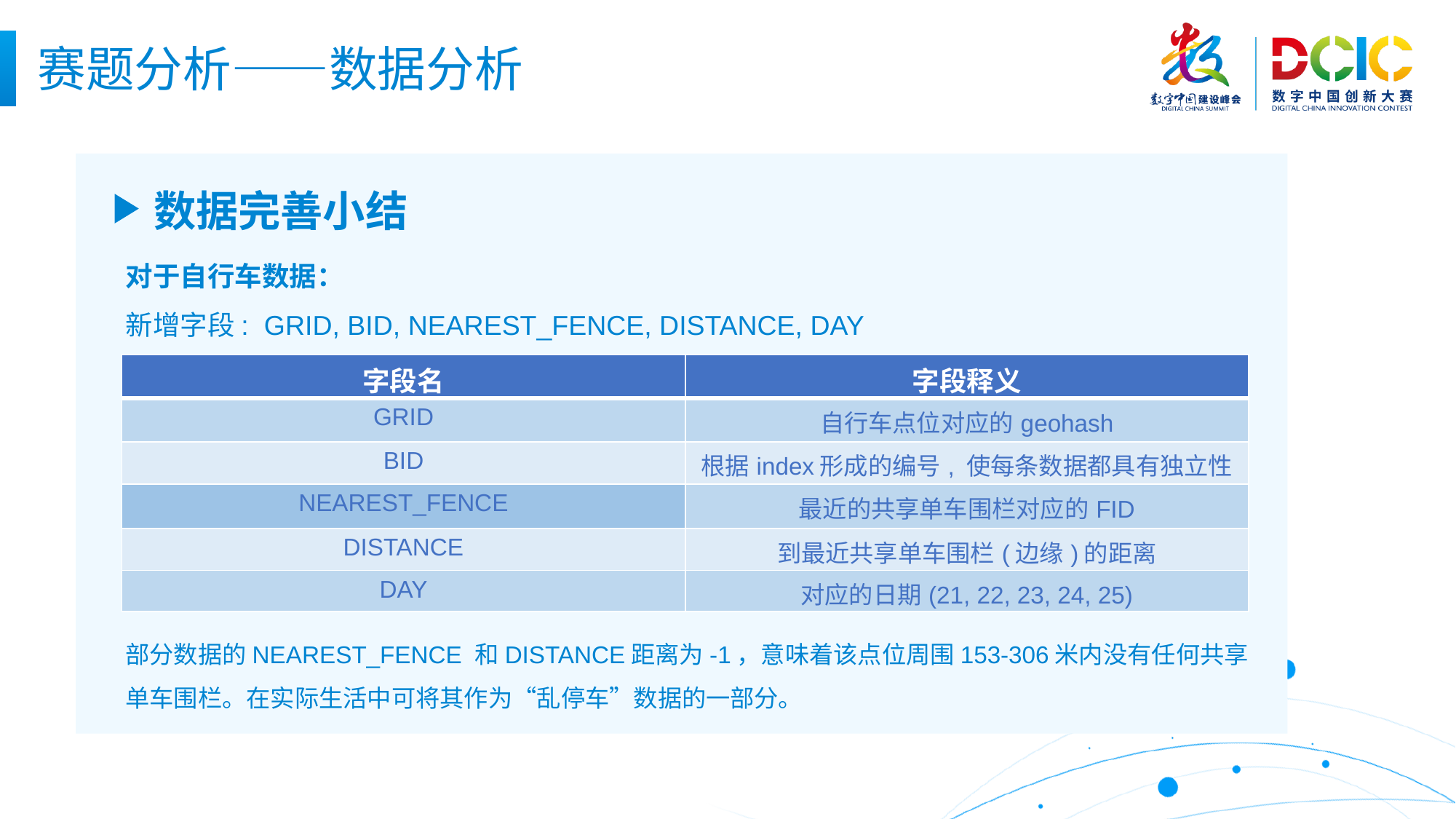

赛题分析——数据分析

 数据完善小结

对于自行车数据：
新增字段:  GRID, BID, NEAREST_FENCE, DISTANCE, DAY

部分数据的NEAREST_FENCE 和DISTANCE距离为-1，意味着该点位周围153-306米内没有任何共享单车围栏。在实际生活中可将其作为“乱停车”数据的一部分。

| 字段名 | 字段释义 |
| --- | --- |
| GRID | 自行车点位对应的geohash |
| BID | 根据index形成的编号, 使每条数据都具有独立性 |
| NEAREST\_FENCE | 最近的共享单车围栏对应的FID |
| DISTANCE | 到最近共享单车围栏(边缘)的距离 |
| DAY | 对应的日期(21, 22, 23, 24, 25) |